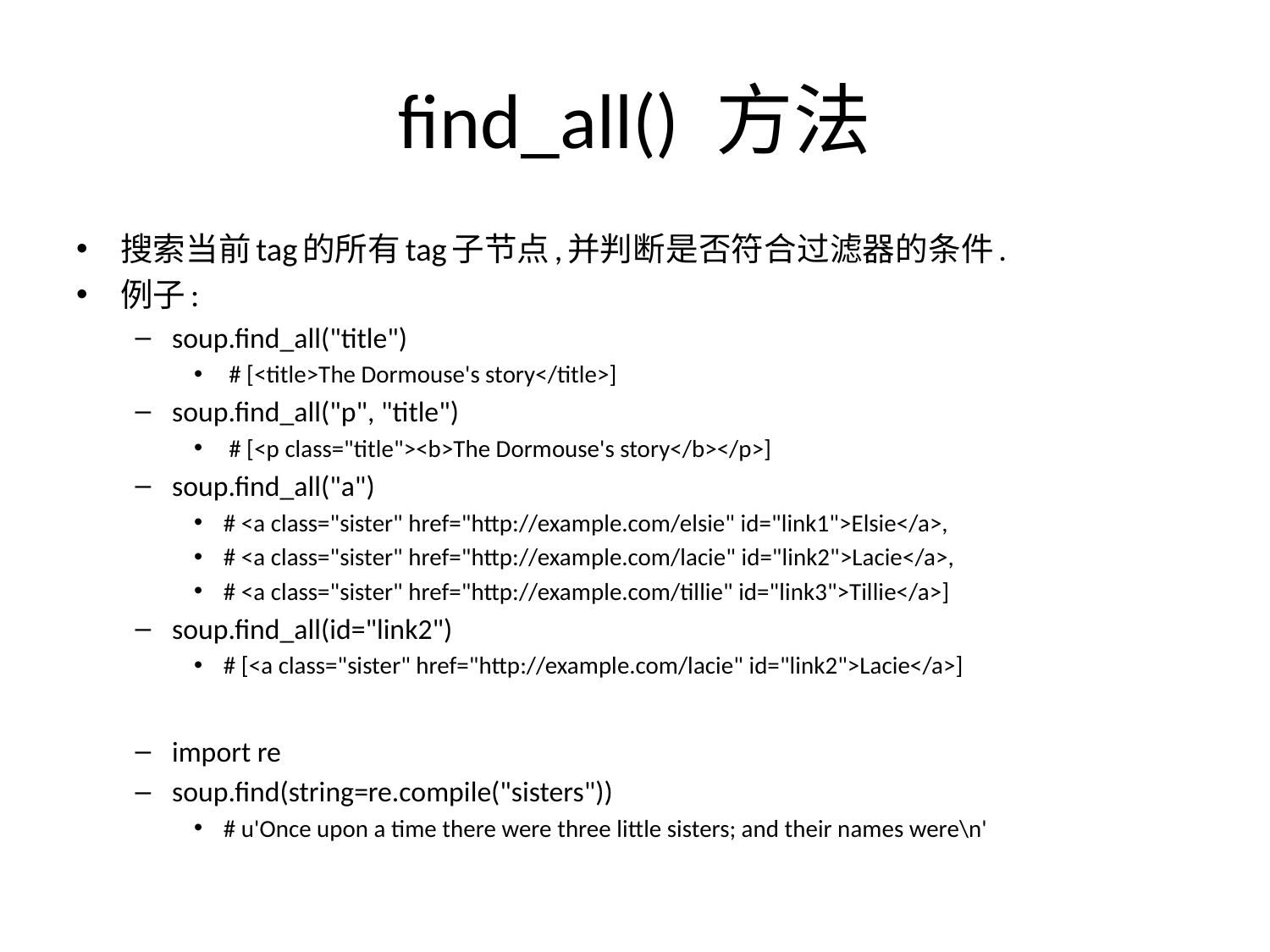

# find_all() 方法
搜索当前tag的所有tag子节点,并判断是否符合过滤器的条件.
例子:
soup.find_all("title")
 # [<title>The Dormouse's story</title>]
soup.find_all("p", "title")
 # [<p class="title"><b>The Dormouse's story</b></p>]
soup.find_all("a")
# <a class="sister" href="http://example.com/elsie" id="link1">Elsie</a>,
# <a class="sister" href="http://example.com/lacie" id="link2">Lacie</a>,
# <a class="sister" href="http://example.com/tillie" id="link3">Tillie</a>]
soup.find_all(id="link2")
# [<a class="sister" href="http://example.com/lacie" id="link2">Lacie</a>]

import re
soup.find(string=re.compile("sisters"))
# u'Once upon a time there were three little sisters; and their names were\n'